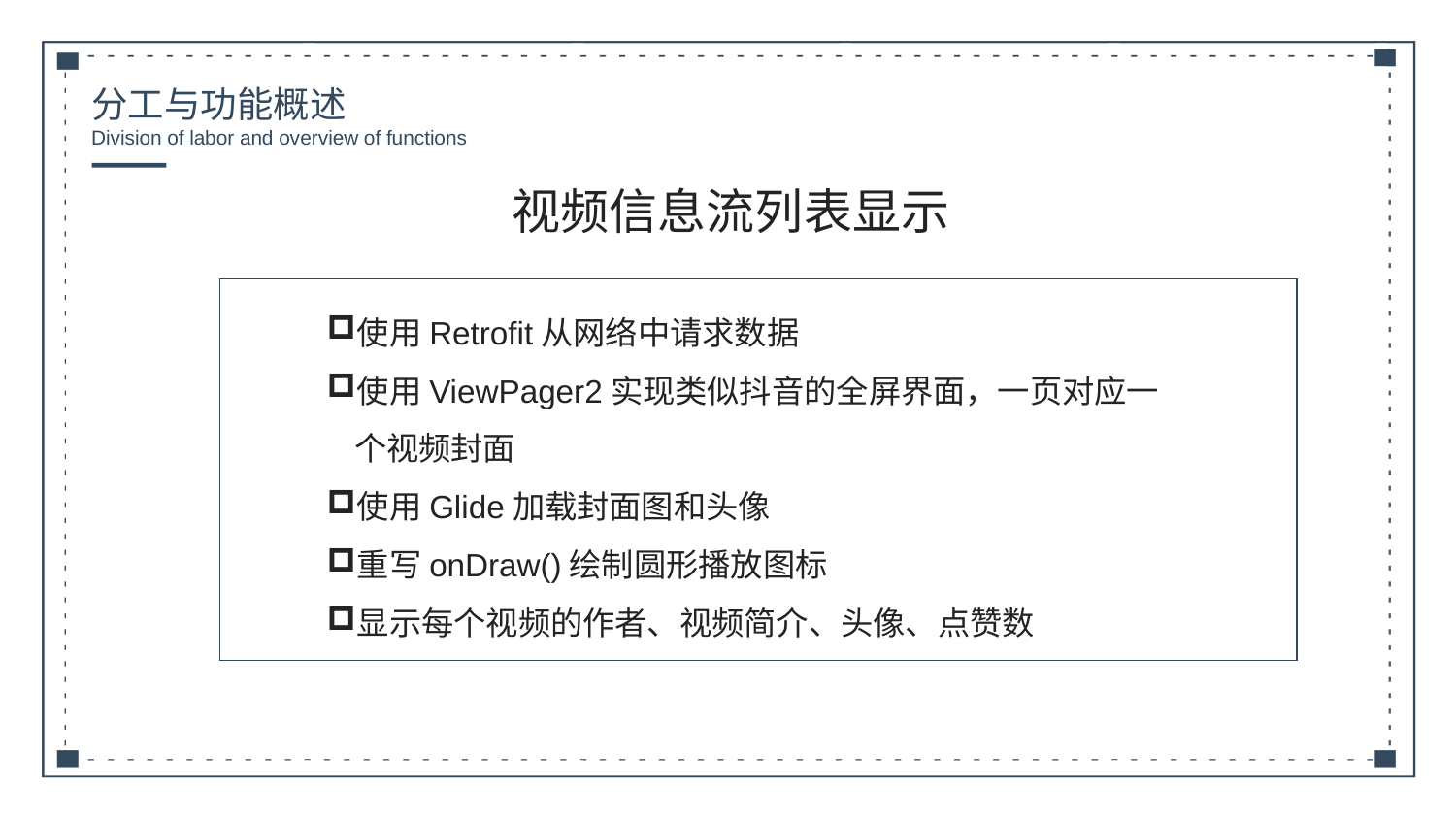

分工与功能概述
Division of labor and overview of functions
视频信息流列表显示

使用Retrofit从网络中请求数据
使用ViewPager2实现类似抖音的全屏界面，一页对应一个视频封面
使用Glide加载封面图和头像
重写onDraw()绘制圆形播放图标
显示每个视频的作者、视频简介、头像、点赞数
国外现状